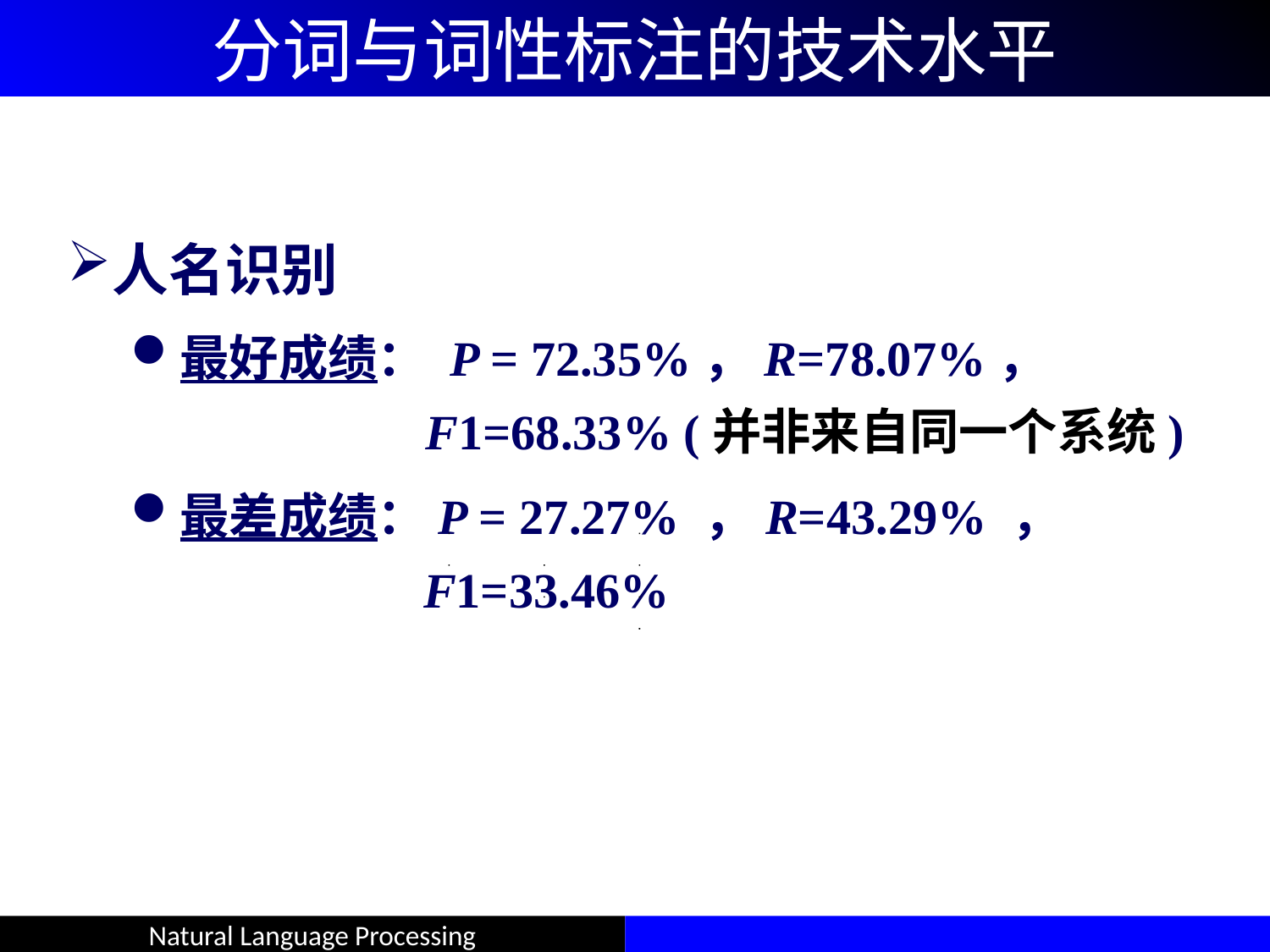

# 分词与词性标注的技术水平

人名识别
最好成绩： P = 72.35%，R=78.07%，
                        F1=68.33% (并非来自同一个系统)
最差成绩：P = 27.27% ，R=43.29% ，
                             F1=33.46%